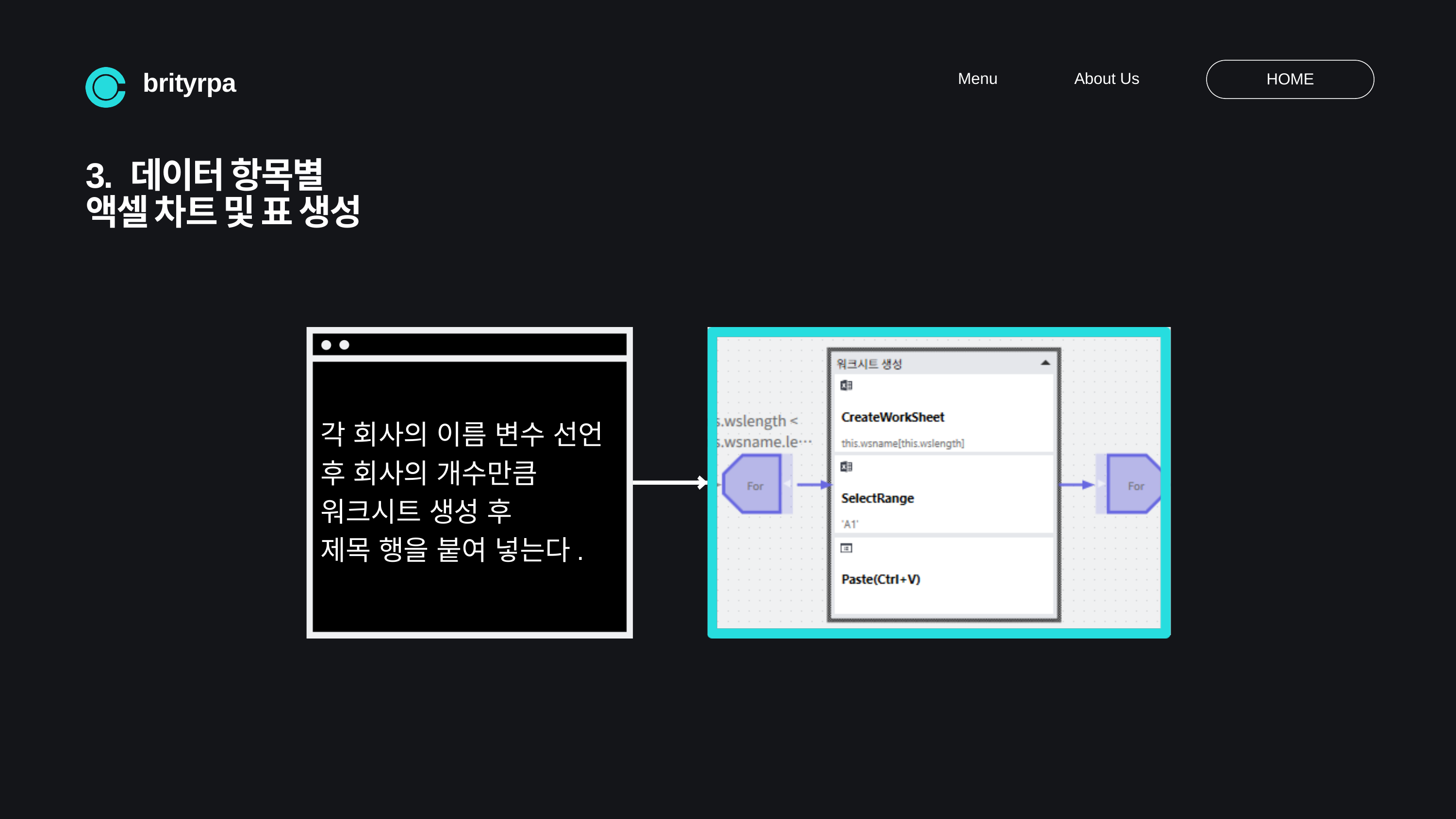

Menu
About Us
HOME
brityrpa
3. 데이터 항목별
액셀 차트 및 표 생성

각 회사의 이름 변수 선언 후 회사의 개수만큼
워크시트 생성 후
제목 행을 붙여 넣는다.